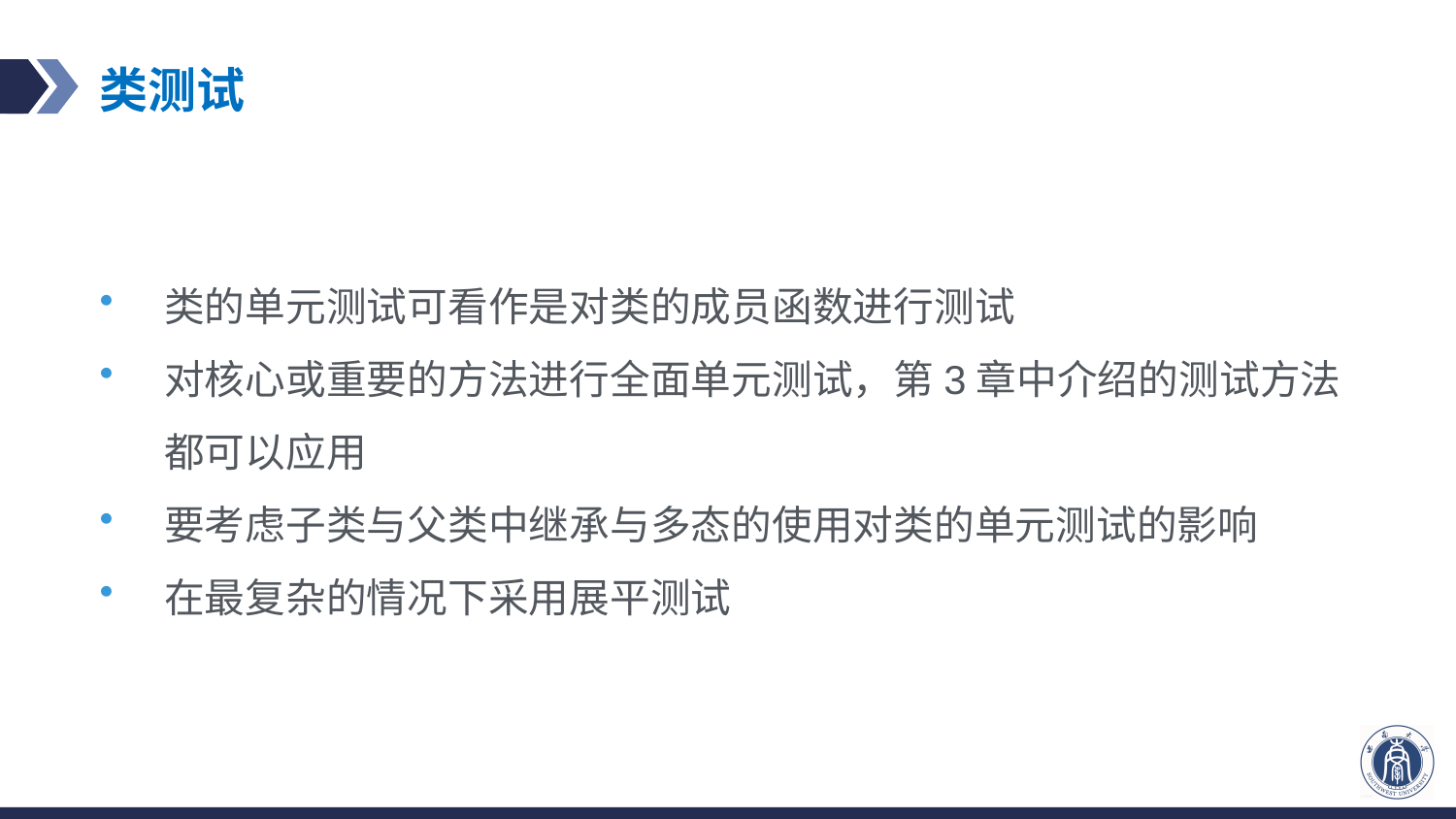

# 类测试
类的单元测试可看作是对类的成员函数进行测试
对核心或重要的方法进行全面单元测试，第3章中介绍的测试方法都可以应用
要考虑子类与父类中继承与多态的使用对类的单元测试的影响
在最复杂的情况下采用展平测试